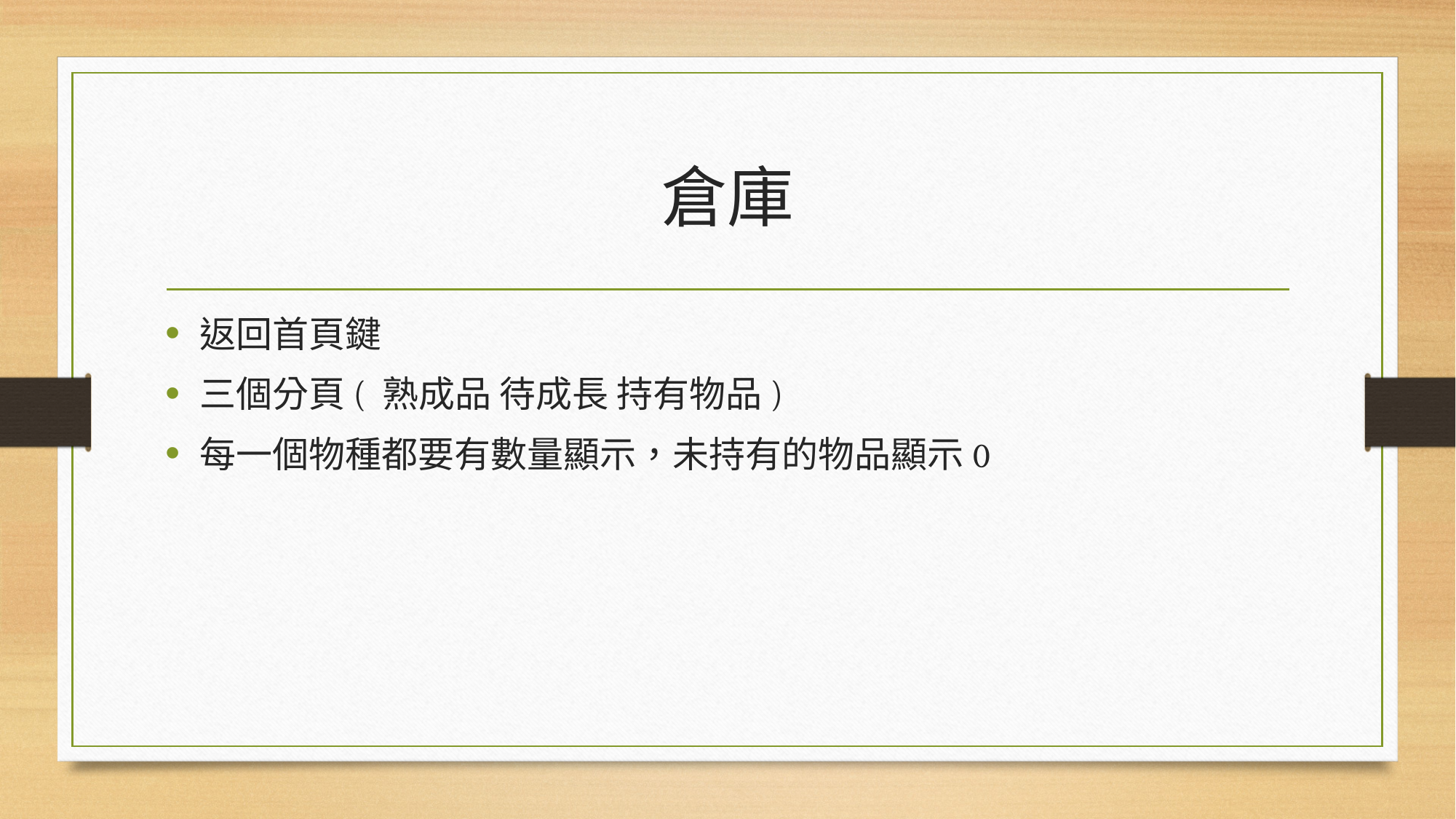

# 倉庫
返回首頁鍵
三個分頁( 熟成品 待成長 持有物品)
每一個物種都要有數量顯示，未持有的物品顯示0